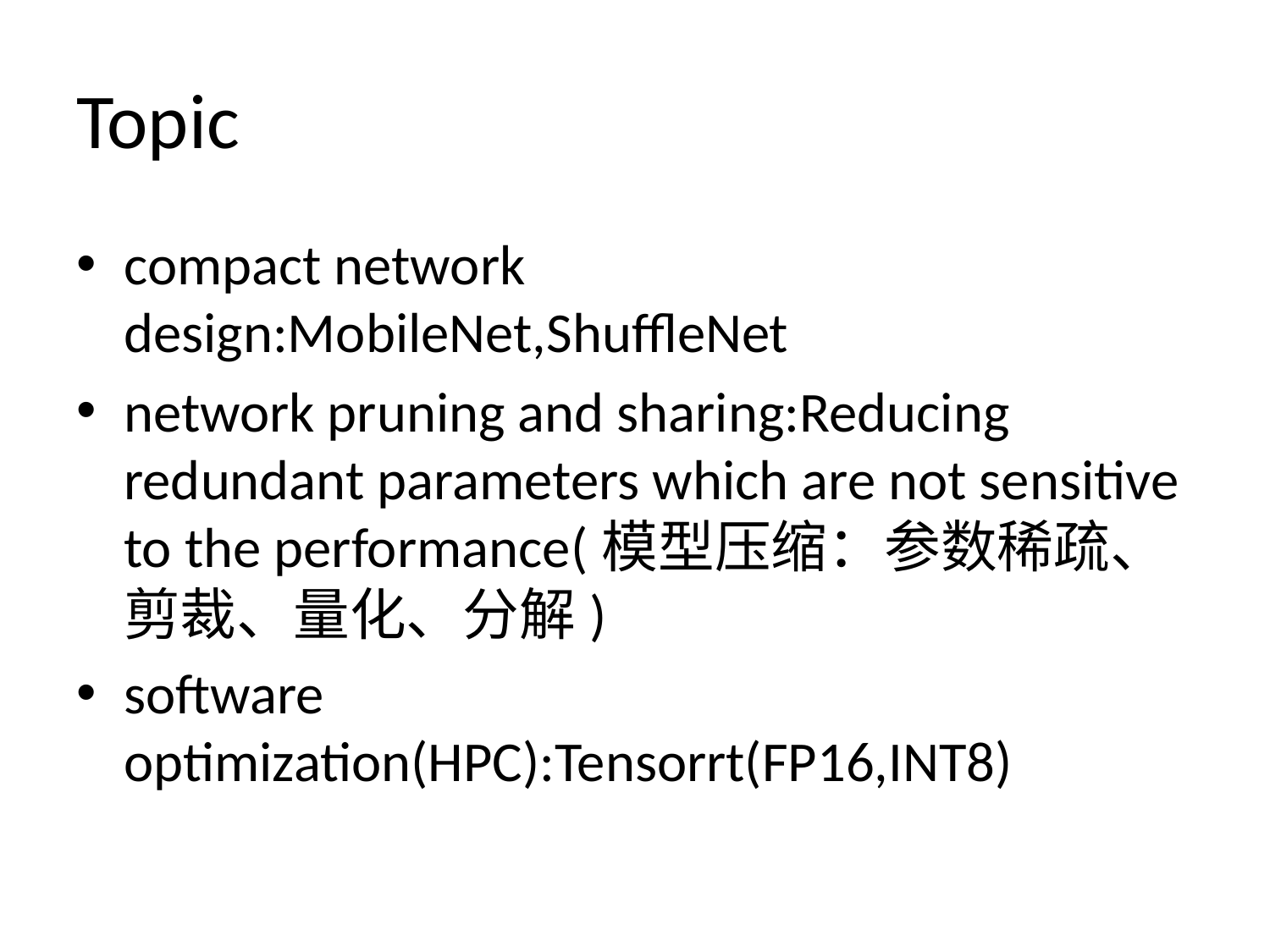

# Topic
compact network design:MobileNet,ShuffleNet
network pruning and sharing:Reducing redundant parameters which are not sensitive to the performance(模型压缩：参数稀疏、剪裁、量化、分解)
software optimization(HPC):Tensorrt(FP16,INT8)